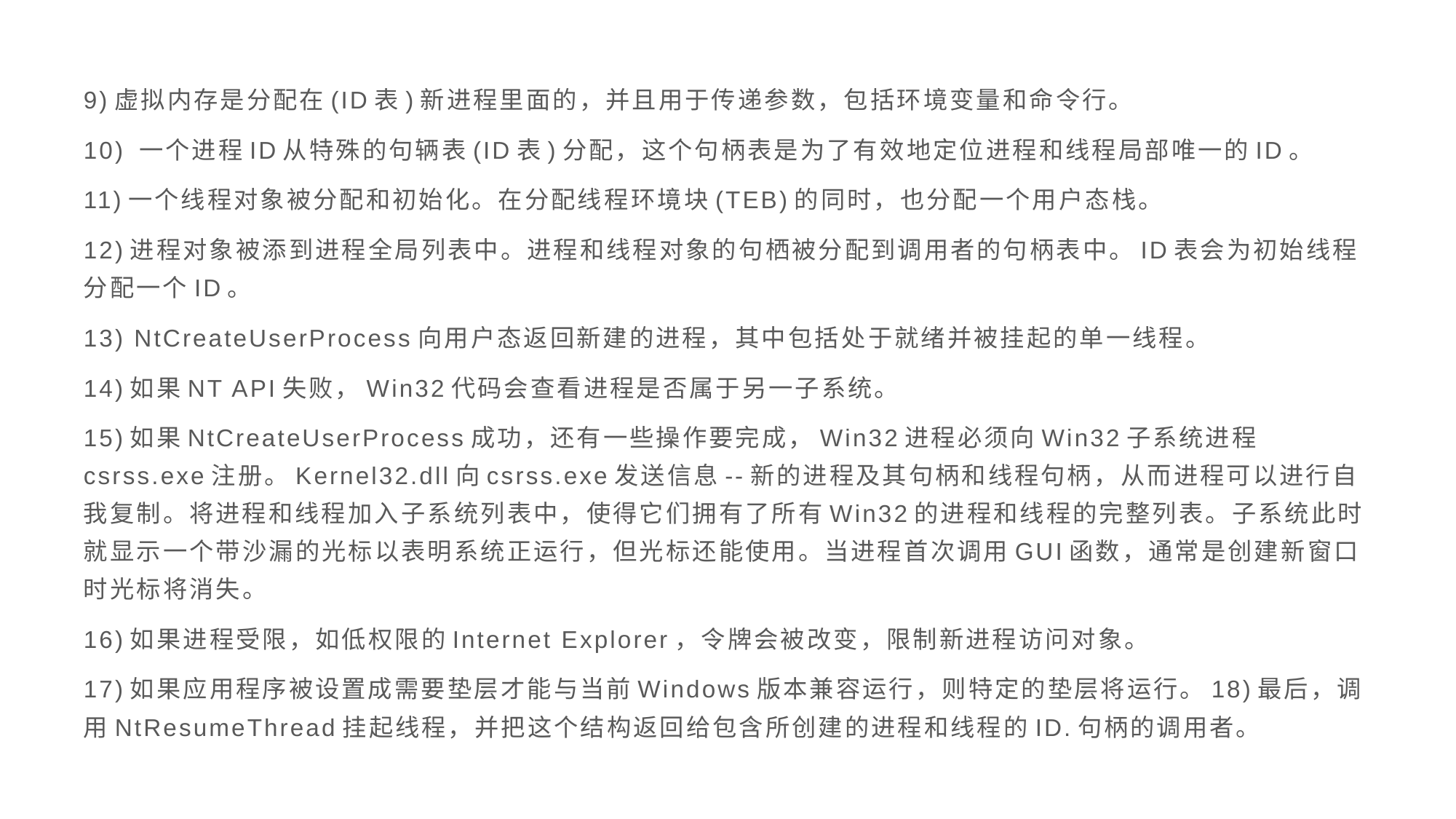

9)虚拟内存是分配在(ID表)新进程里面的，并且用于传递参数，包括环境变量和命令行。
10) 一个进程ID从特殊的句辆表(ID表)分配，这个句柄表是为了有效地定位进程和线程局部唯一的ID。
11)一个线程对象被分配和初始化。在分配线程环境块(TEB)的同时，也分配一个用户态栈。
12)进程对象被添到进程全局列表中。进程和线程对象的句栖被分配到调用者的句柄表中。ID表会为初始线程分配一个ID。
13) NtCreateUserProcess向用户态返回新建的进程，其中包括处于就绪并被挂起的单一线程。
14)如果NT API失败，Win32代码会查看进程是否属于另一子系统。
15)如果NtCreateUserProcess成功，还有一些操作要完成，Win32进程必须向Win32子系统进程 csrss.exe注册。Kernel32.dll向csrss.exe发送信息--新的进程及其句柄和线程句柄，从而进程可以进行自我复制。将进程和线程加入子系统列表中，使得它们拥有了所有Win32的进程和线程的完整列表。子系统此时就显示一个带沙漏的光标以表明系统正运行，但光标还能使用。当进程首次调用GUI函数，通常是创建新窗口时光标将消失。
16)如果进程受限，如低权限的Internet Explorer，令牌会被改变，限制新进程访问对象。
17)如果应用程序被设置成需要垫层才能与当前Windows版本兼容运行，则特定的垫层将运行。18)最后，调用NtResumeThread挂起线程，并把这个结构返回给包含所创建的进程和线程的ID.句柄的调用者。